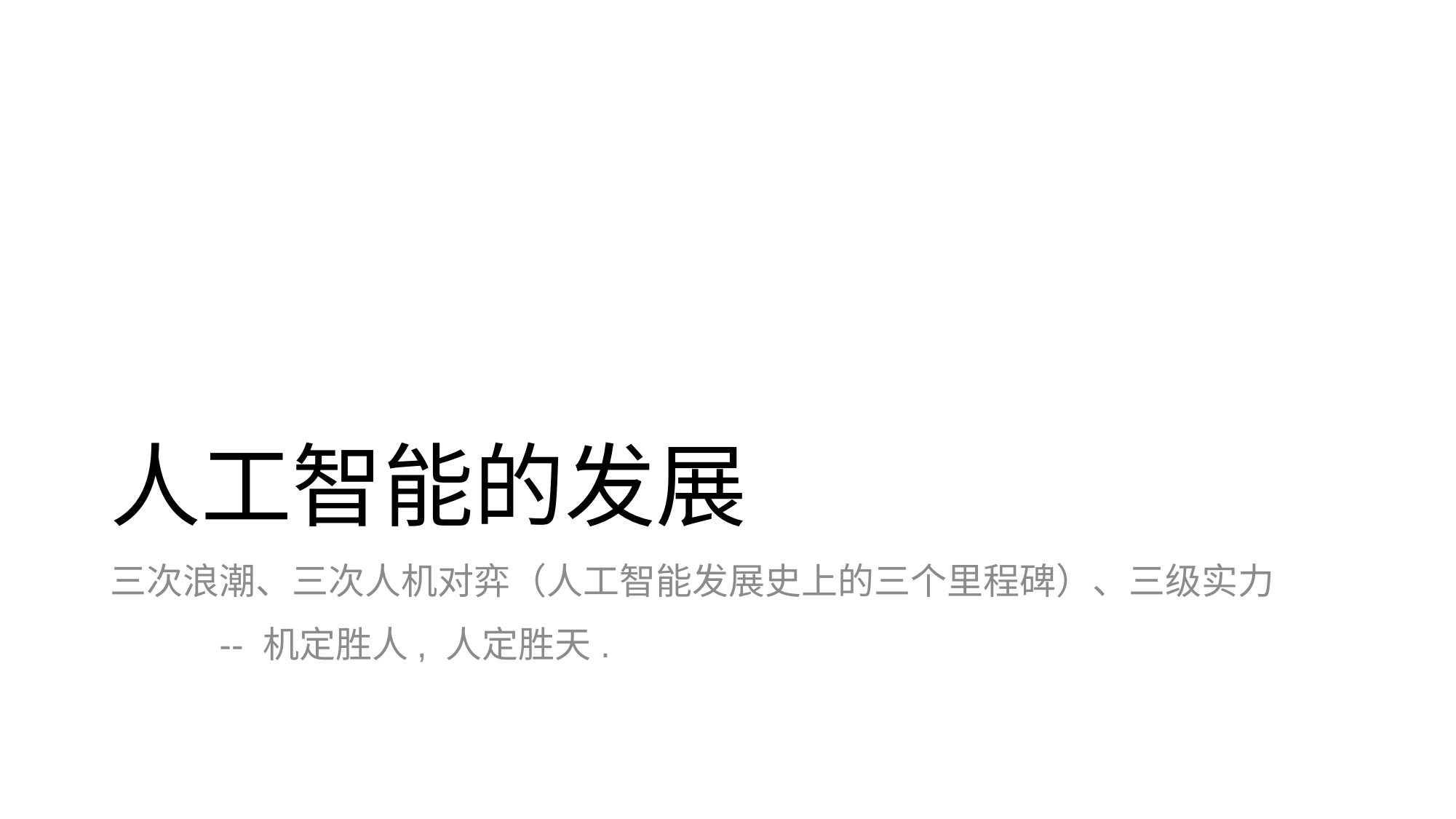

# 人工智能的发展
三次浪潮、三次人机对弈（人工智能发展史上的三个里程碑）、三级实力
	-- 机定胜人, 人定胜天.